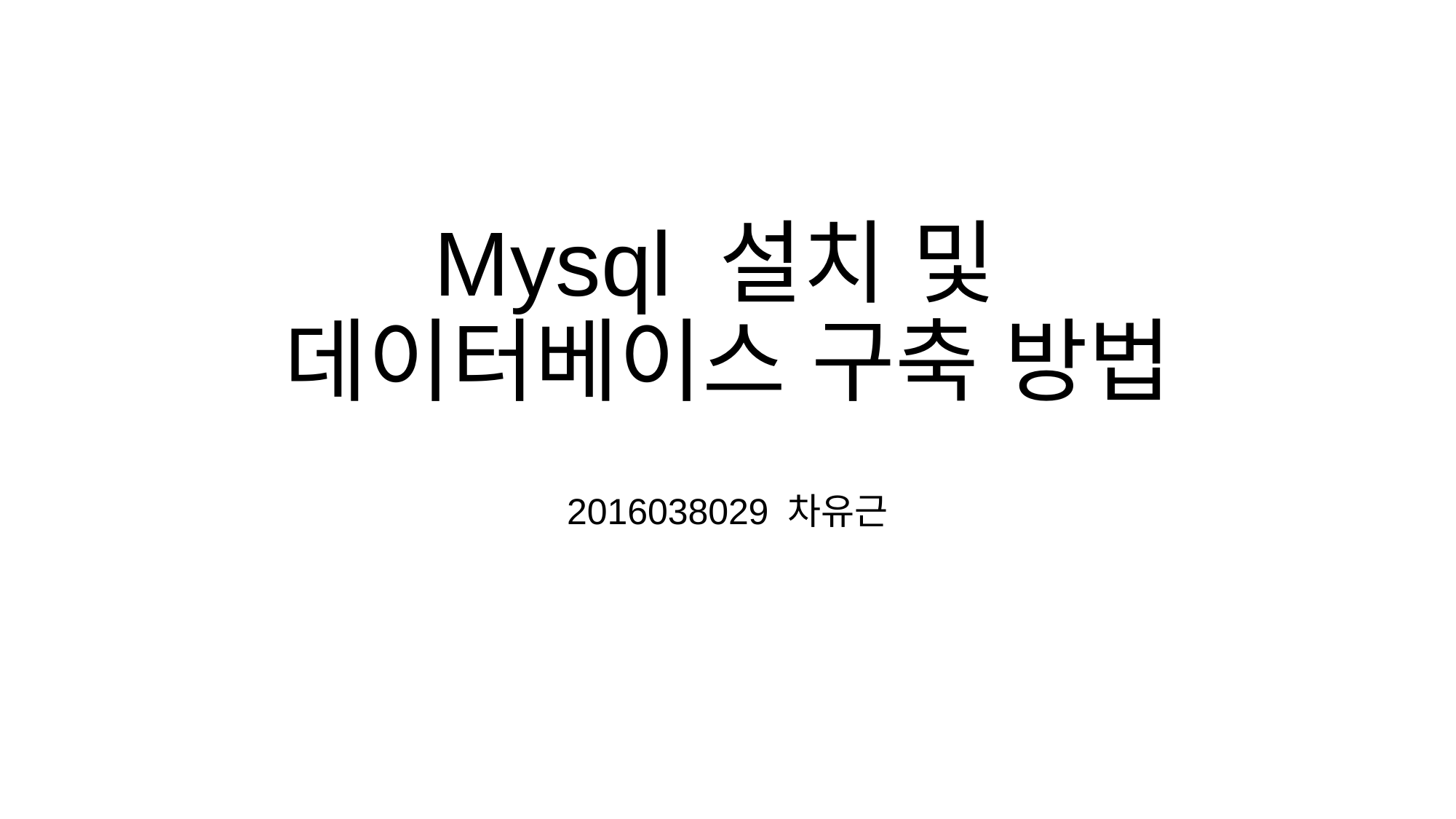

# Mysql 설치 및 데이터베이스 구축 방법
2016038029 차유근